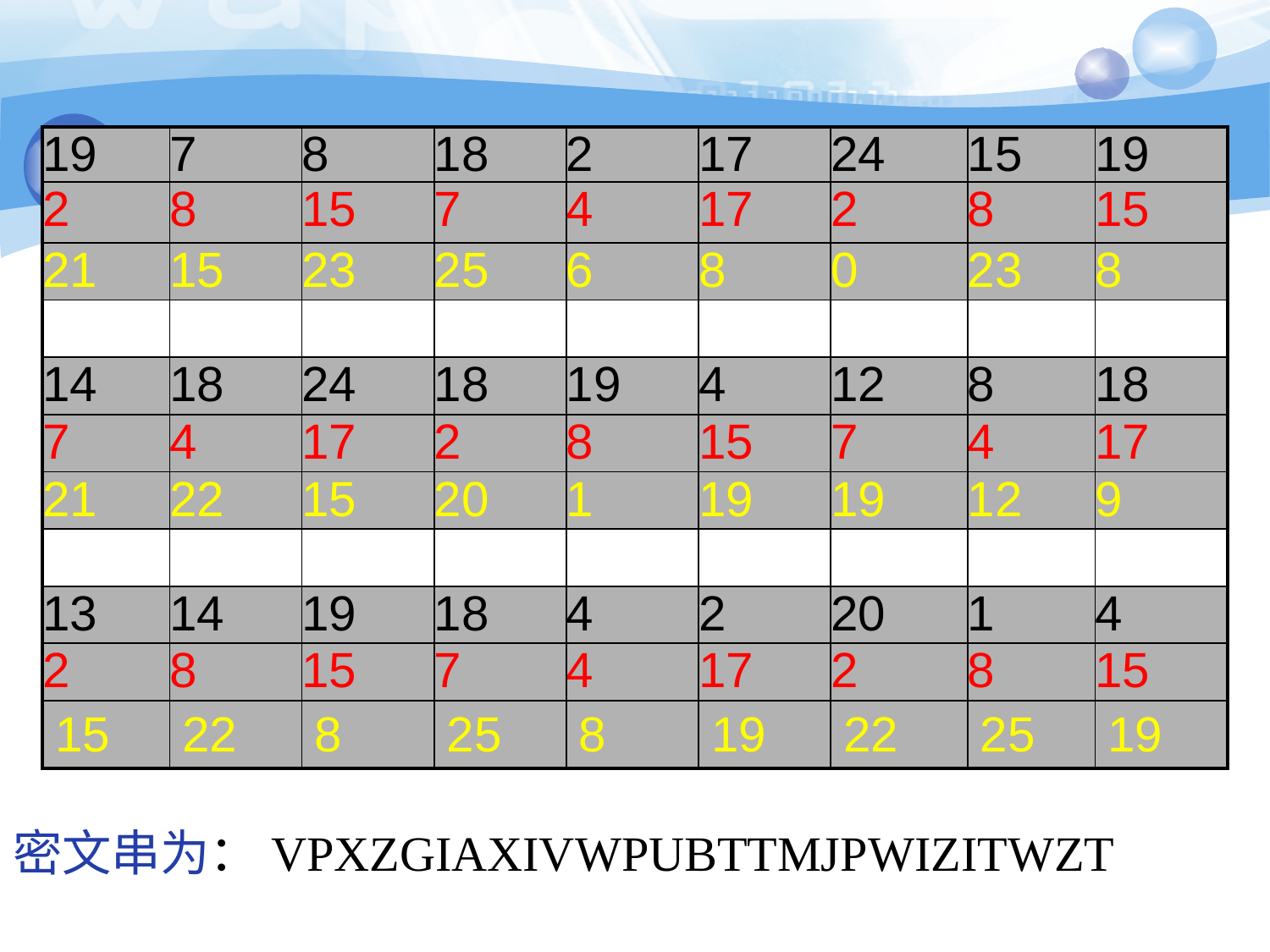

| 19 | 7 | 8 | 18 | 2 | 17 | 24 | 15 | 19 |
| --- | --- | --- | --- | --- | --- | --- | --- | --- |
| 2 | 8 | 15 | 7 | 4 | 17 | 2 | 8 | 15 |
| 21 | 15 | 23 | 25 | 6 | 8 | 0 | 23 | 8 |
|  |  |  |  |  |  |  |  |  |
| 14 | 18 | 24 | 18 | 19 | 4 | 12 | 8 | 18 |
| 7 | 4 | 17 | 2 | 8 | 15 | 7 | 4 | 17 |
| 21 | 22 | 15 | 20 | 1 | 19 | 19 | 12 | 9 |
|  |  |  |  |  |  |  |  |  |
| 13 | 14 | 19 | 18 | 4 | 2 | 20 | 1 | 4 |
| 2 | 8 | 15 | 7 | 4 | 17 | 2 | 8 | 15 |
| 15 | 22 | 8 | 25 | 8 | 19 | 22 | 25 | 19 |
密文串为：VPXZGIAXIVWPUBTTMJPWIZITWZT